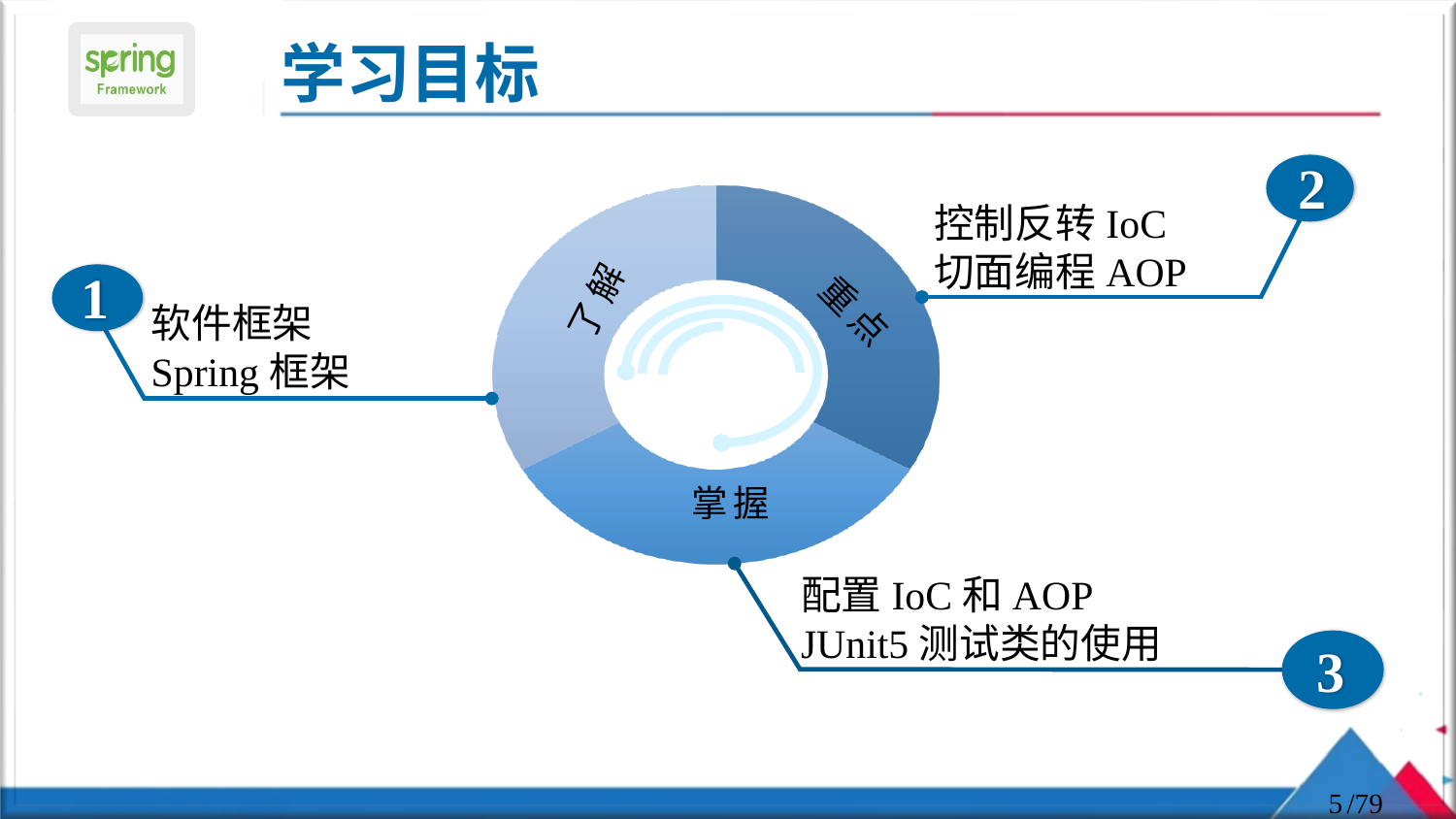

控制反转IoC
切面编程AOP
软件框架
Spring框架
配置IoC和AOP
JUnit5测试类的使用
5
/79